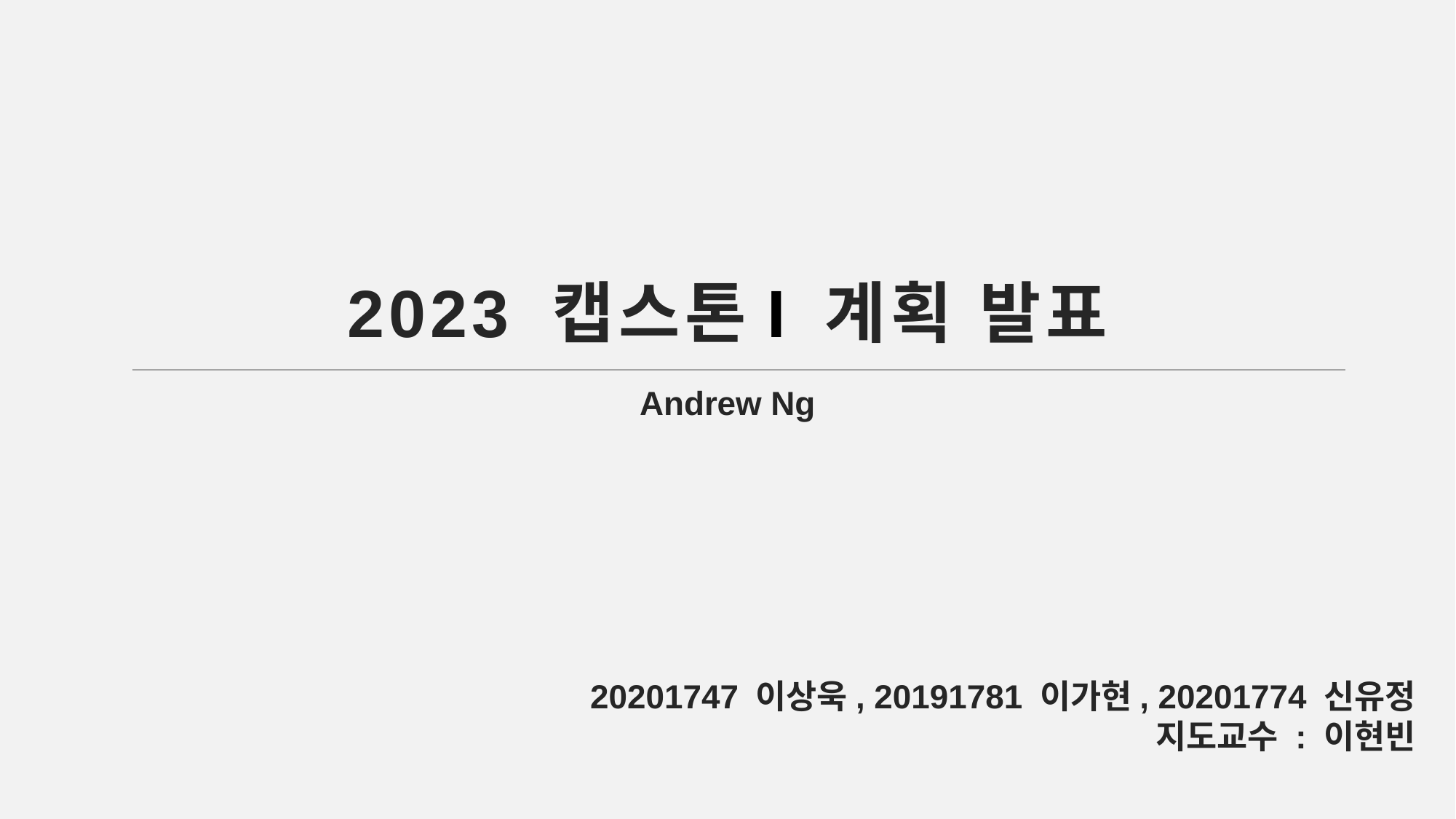

2023 캡스톤I 계획 발표
Andrew Ng
20201747 이상욱, 20191781 이가현, 20201774 신유정
지도교수 : 이현빈